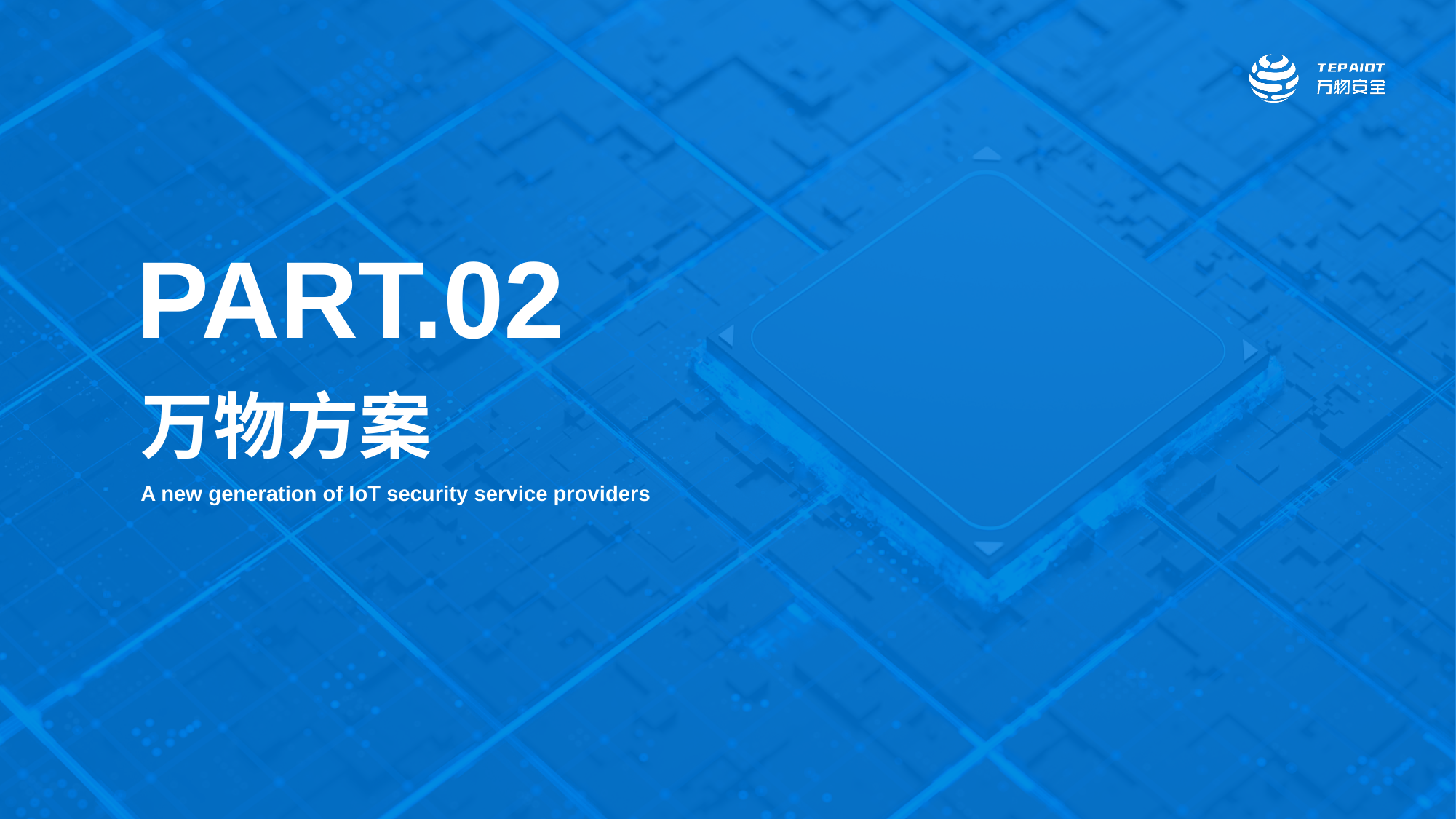

PART.02
万物方案
A new generation of IoT security service providers